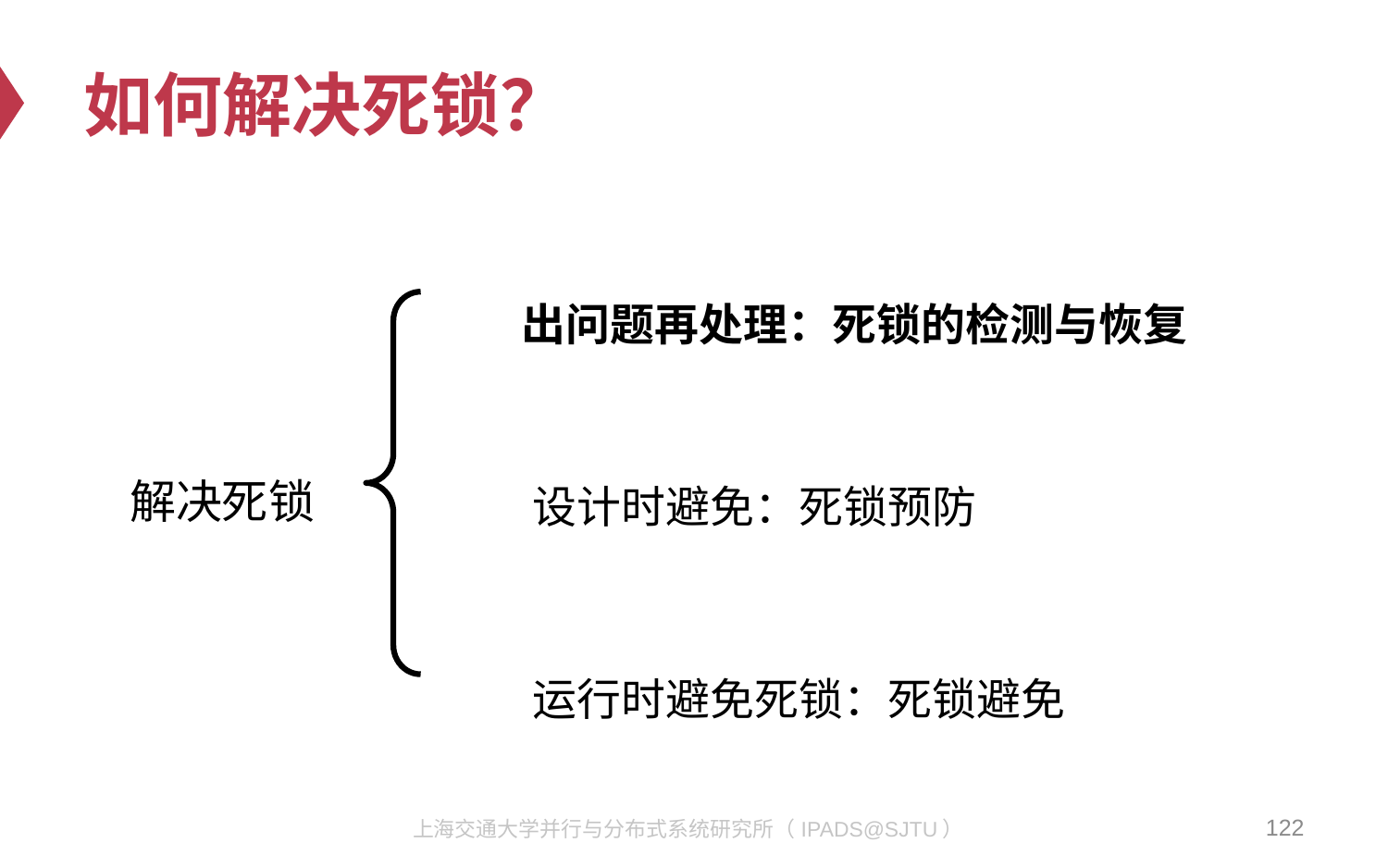

# 如何解决死锁？
出问题再处理：死锁的检测与恢复

解决死锁
设计时避免：死锁预防
运行时避免死锁：死锁避免
122
上海交通大学并行与分布式系统研究所（IPADS@SJTU）